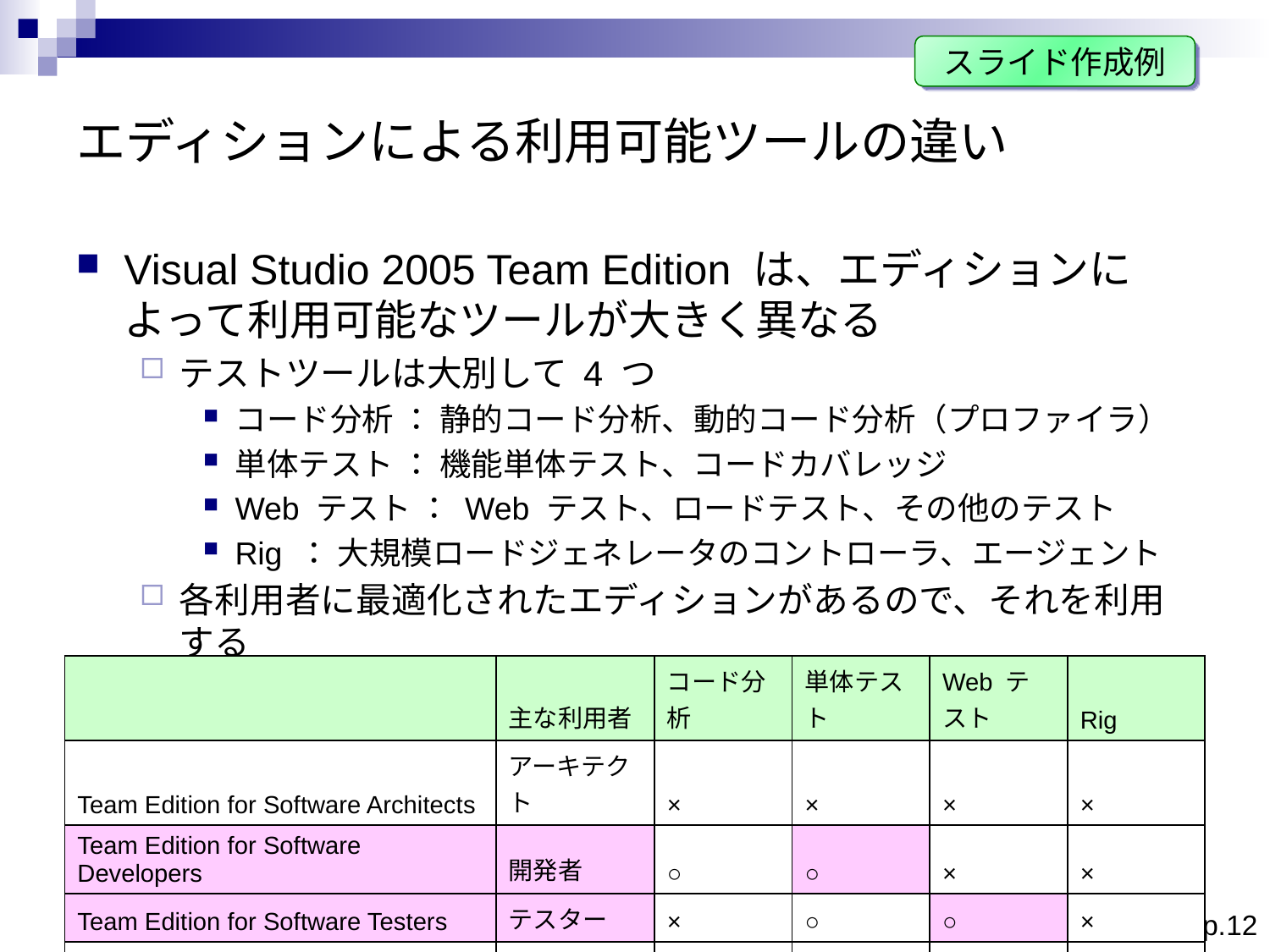

スライド作成例
# エディションによる利用可能ツールの違い
Visual Studio 2005 Team Edition は、エディションによって利用可能なツールが大きく異なる
テストツールは大別して 4 つ
コード分析 ： 静的コード分析、動的コード分析（プロファイラ）
単体テスト ： 機能単体テスト、コードカバレッジ
Web テスト ： Web テスト、ロードテスト、その他のテスト
Rig ： 大規模ロードジェネレータのコントローラ、エージェント
各利用者に最適化されたエディションがあるので、それを利用する
|  | 主な利用者 | コード分析 | 単体テスト | Web テスト | Rig |
| --- | --- | --- | --- | --- | --- |
| Team Edition for Software Architects | アーキテクト | × | × | × | × |
| Team Edition for Software Developers | 開発者 | ○ | ○ | × | × |
| Team Edition for Software Testers | テスター | × | ○ | ○ | × |
| Team Suite | 開発リーダ | ○ | ○ | ○ | × |
| Team Test Load Agent | テスター | × | × | × | ○ |